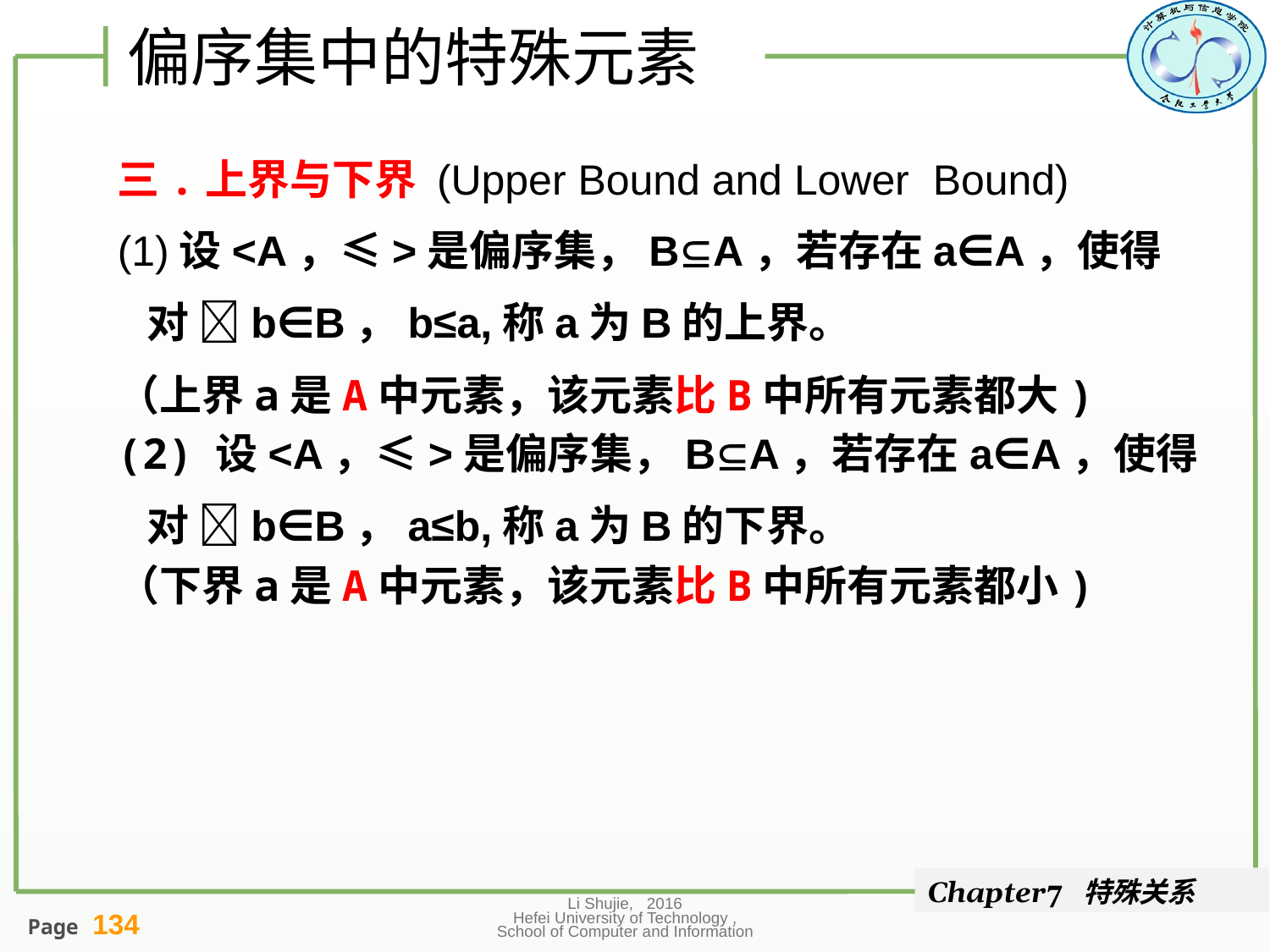

偏序集中的特殊元素
三.上界与下界 (Upper Bound and Lower  Bound)
(1)设<A，≤>是偏序集，B⊆A，若存在a∈A，使得
  对 ∀b∈B，b≤a,称a为B的上界。
（上界a是A中元素，该元素比B中所有元素都大)
(2) 设<A，≤>是偏序集，B⊆A，若存在a∈A，使得
  对 ∀b∈B，a≤b,称a为B的下界。
（下界a是A中元素，该元素比B中所有元素都小)